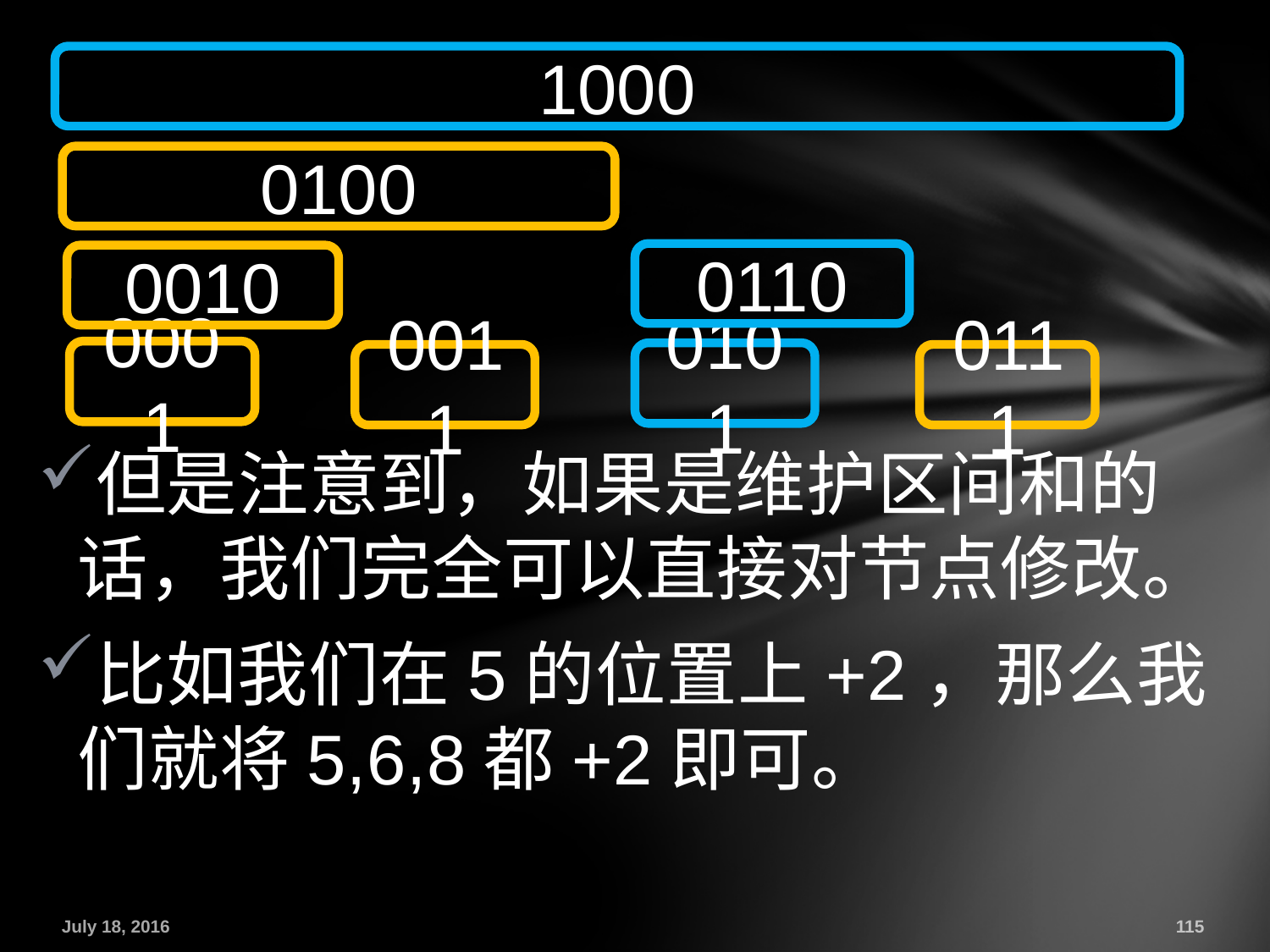

1000
0100
0110
0010
0001
0101
0011
0111
但是注意到，如果是维护区间和的话，我们完全可以直接对节点修改。
比如我们在5的位置上+2，那么我们就将5,6,8都+2即可。
July 18, 2016

115